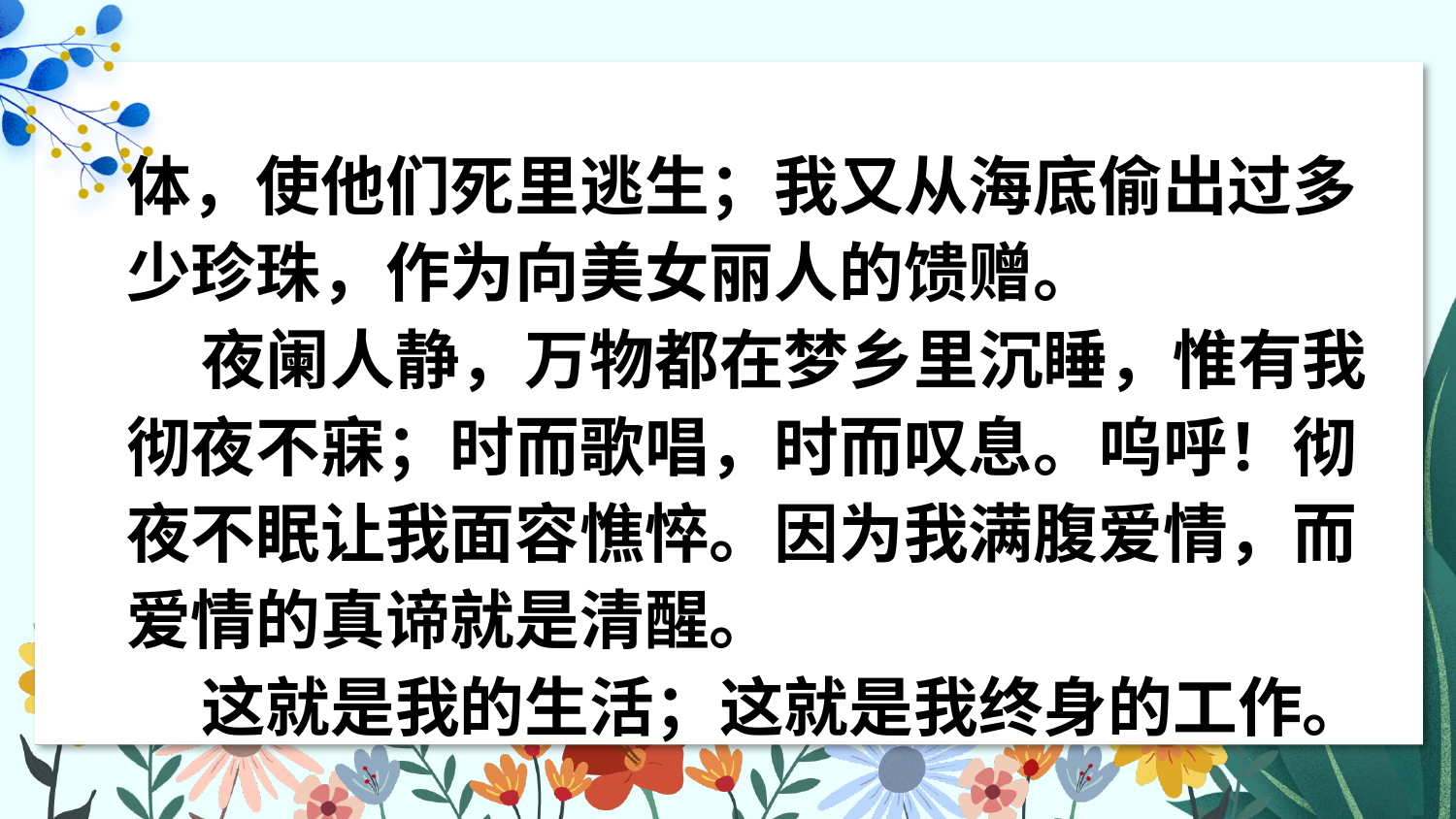

体，使他们死里逃生；我又从海底偷出过多少珍珠，作为向美女丽人的馈赠。
    夜阑人静，万物都在梦乡里沉睡，惟有我彻夜不寐；时而歌唱，时而叹息。呜呼！彻夜不眠让我面容憔悴。因为我满腹爱情，而爱情的真谛就是清醒。
    这就是我的生活；这就是我终身的工作。